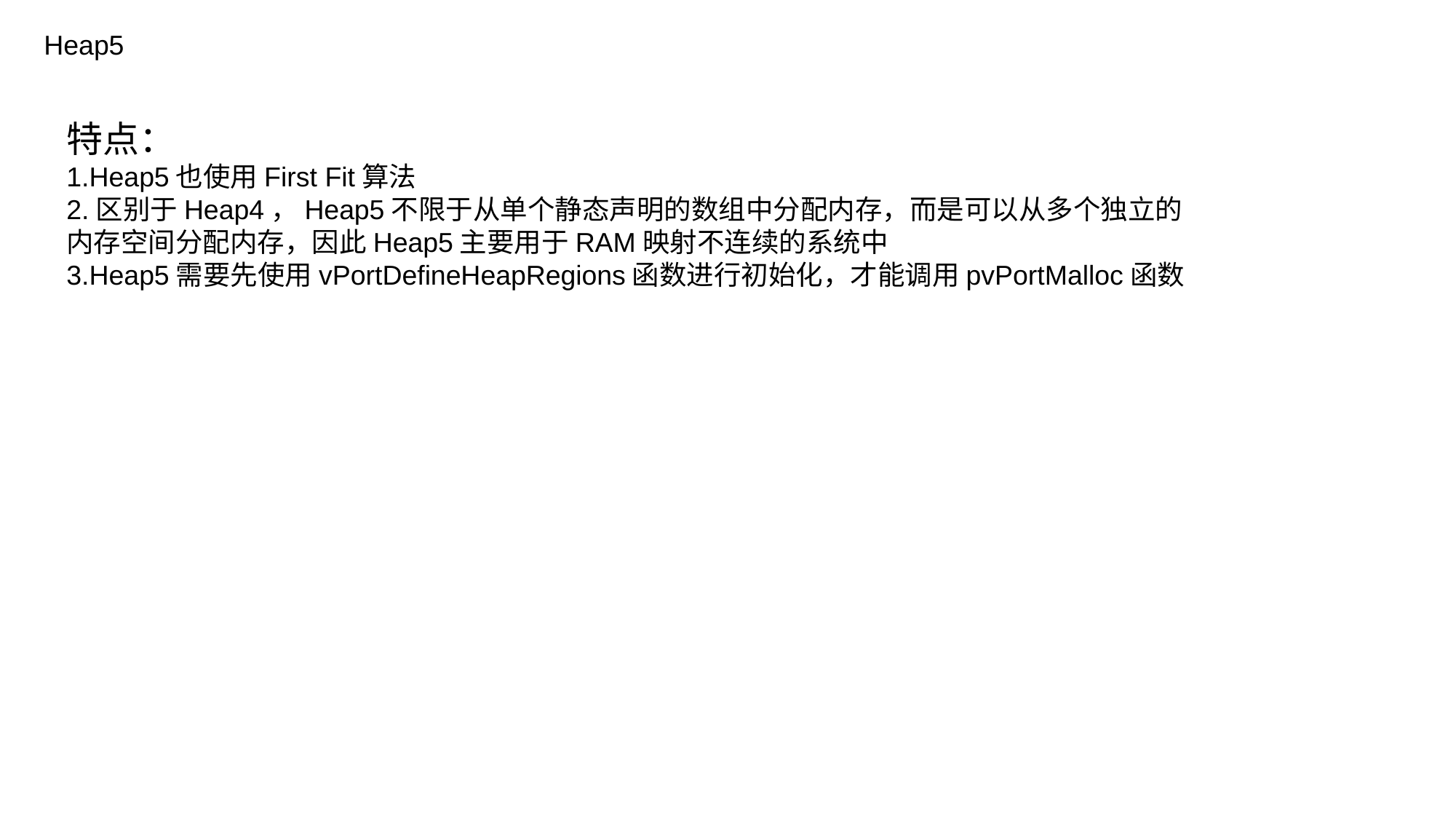

Heap5
特点：
1.Heap5也使用First Fit算法
2.区别于Heap4，Heap5不限于从单个静态声明的数组中分配内存，而是可以从多个独立的内存空间分配内存，因此Heap5主要用于RAM映射不连续的系统中
3.Heap5需要先使用vPortDefineHeapRegions函数进行初始化，才能调用pvPortMalloc函数